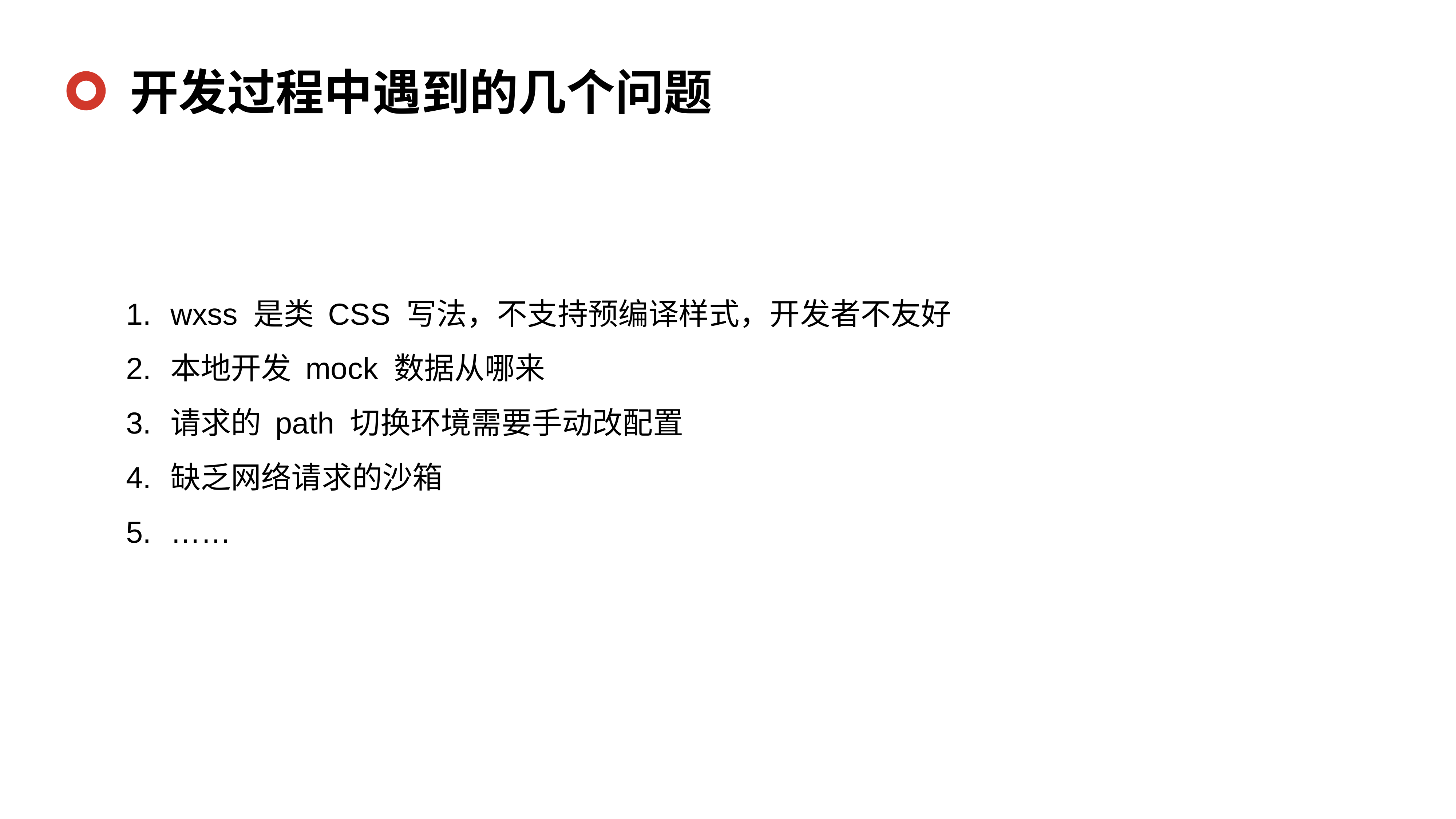

开发过程中遇到的几个问题

wxss 是类 CSS 写法，不支持预编译样式，开发者不友好
本地开发 mock 数据从哪来
请求的 path 切换环境需要手动改配置
缺乏网络请求的沙箱
……